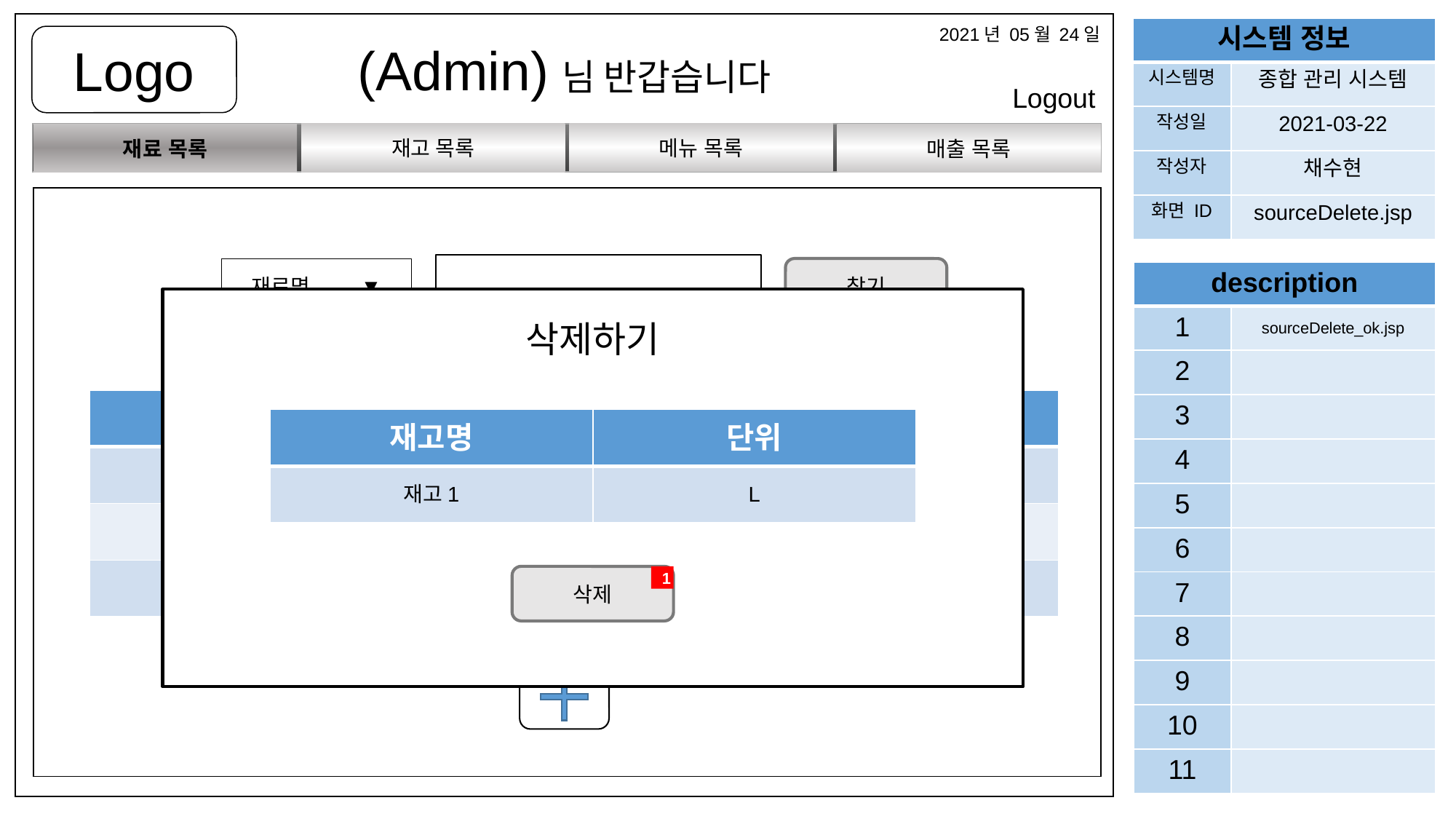

2021년 05월 24일
| 시스템 정보 |  |
| --- | --- |
| 시스템명 | 종합 관리 시스템 |
| 작성일 | 2021-03-22 |
| 작성자 | 채수현 |
| 화면 ID | sourceDelete.jsp |
Logo
(Admin)님 반갑습니다
Logout
메뉴 목록

재고 목록
매출 목록
재료 목록

재료명	▼
찾기
| description |  |
| --- | --- |
| 1 | sourceDelete\_ok.jsp |
| 2 |  |
| 3 |  |
| 4 |  |
| 5 |  |
| 6 |  |
| 7 |  |
| 8 |  |
| 9 |  |
| 10 |  |
| 11 |  |

삭제하기
| 재고명 | 단위 |  |
| --- | --- | --- |
|  |  | 수정 / 삭제 |
|  |  | 수정 / 삭제 |
|  |  | 수정 / 삭제 |
| 재고명 | 단위 |
| --- | --- |
| 재고1 | L |
1
2
삭제
1

3